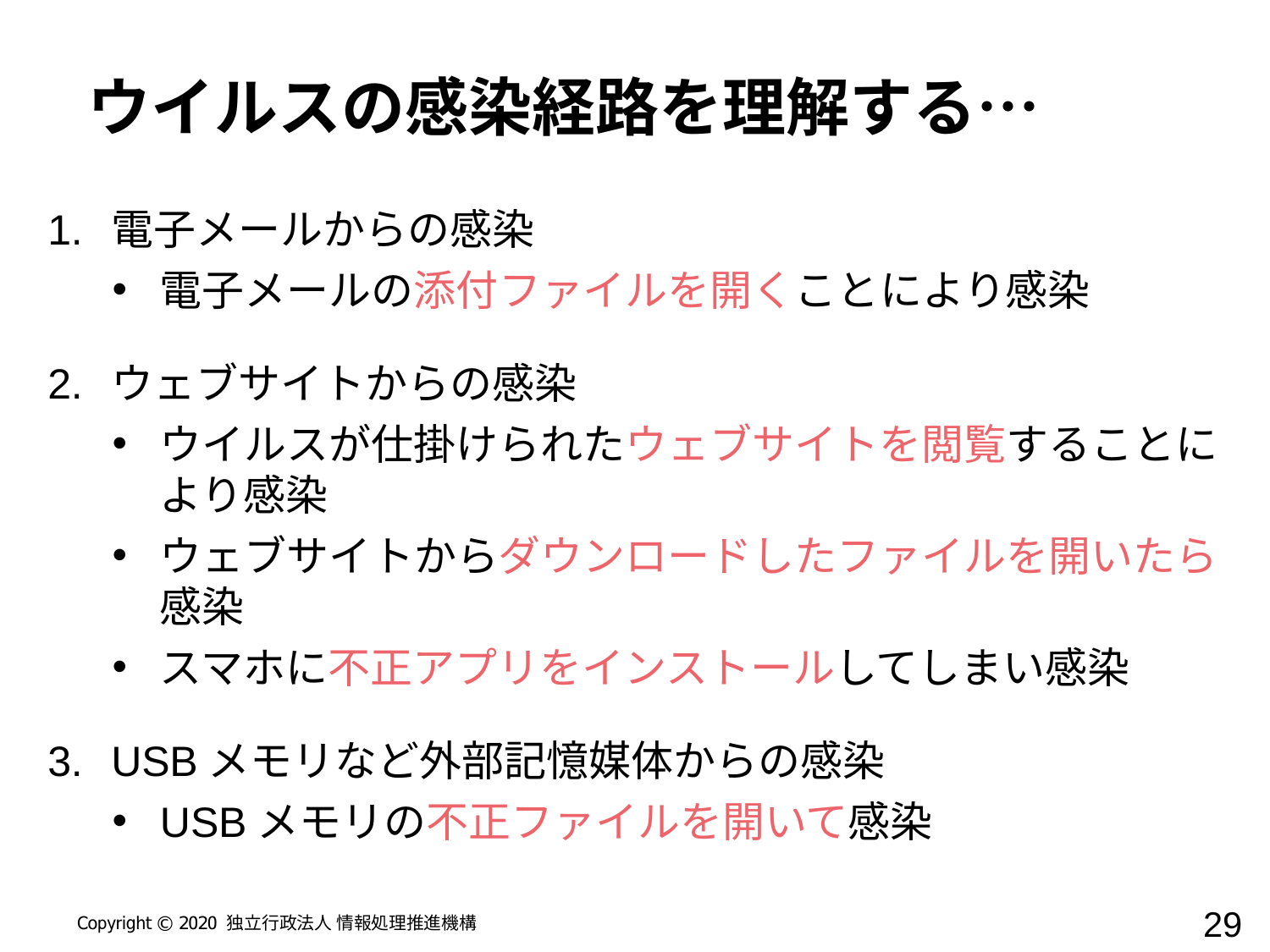

# ウイルスの感染経路を理解する…
電子メールからの感染
電子メールの添付ファイルを開くことにより感染
ウェブサイトからの感染
ウイルスが仕掛けられたウェブサイトを閲覧することにより感染
ウェブサイトからダウンロードしたファイルを開いたら感染
スマホに不正アプリをインストールしてしまい感染
USBメモリなど外部記憶媒体からの感染
USBメモリの不正ファイルを開いて感染